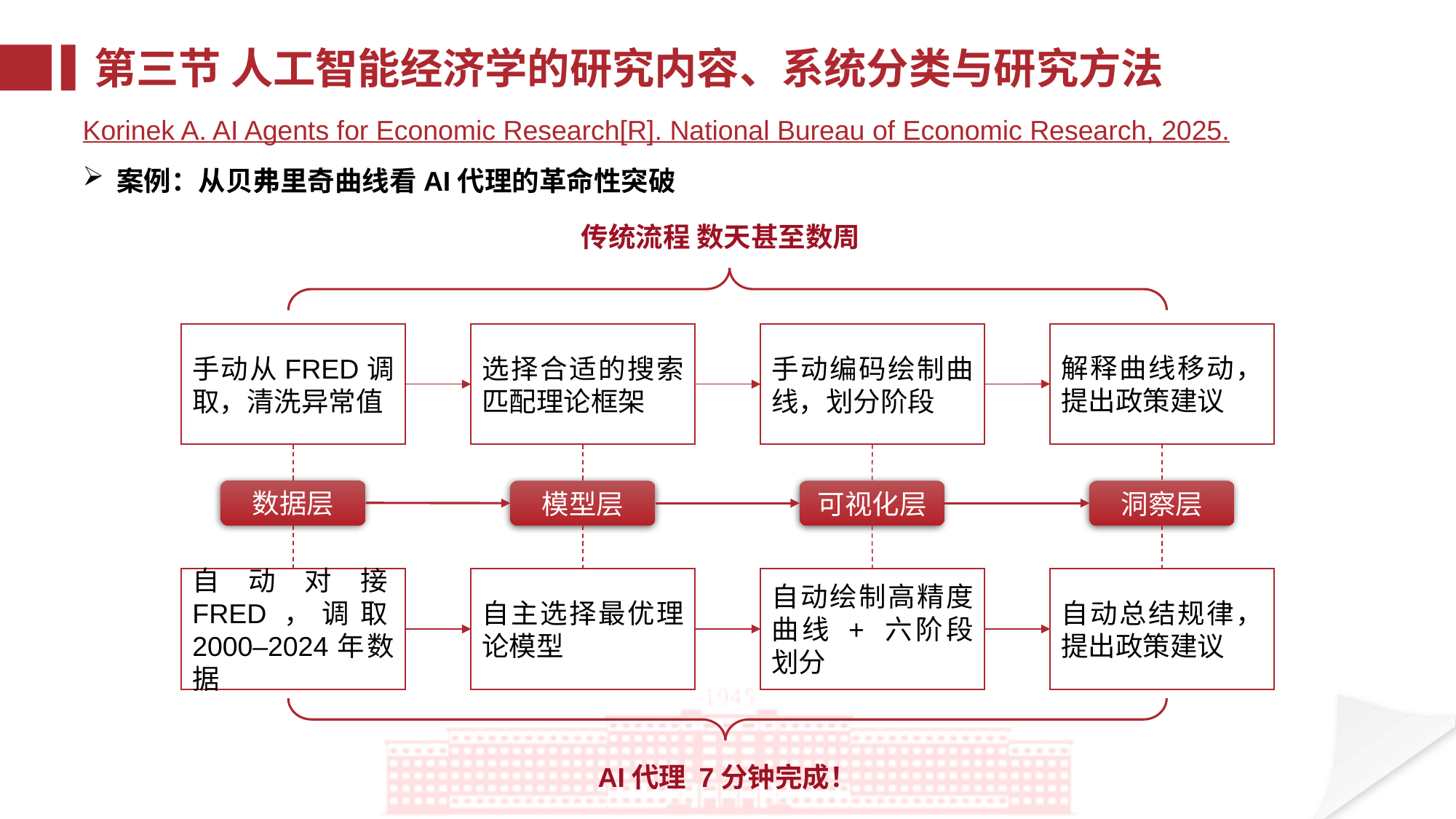

第三节 人工智能经济学的研究内容、系统分类与研究方法
Korinek A. AI Agents for Economic Research[R]. National Bureau of Economic Research, 2025.
案例：从贝弗里奇曲线看AI代理的革命性突破

传统流程 数天甚至数周

解释曲线移动，提出政策建议
手动从FRED调取，清洗异常值
选择合适的搜索匹配理论框架
手动编码绘制曲线，划分阶段
数据层
模型层
可视化层
洞察层
自动对接FRED，调取2000–2024年数据
自主选择最优理论模型
自动绘制高精度曲线 + 六阶段划分
自动总结规律，提出政策建议
AI代理 7分钟完成！